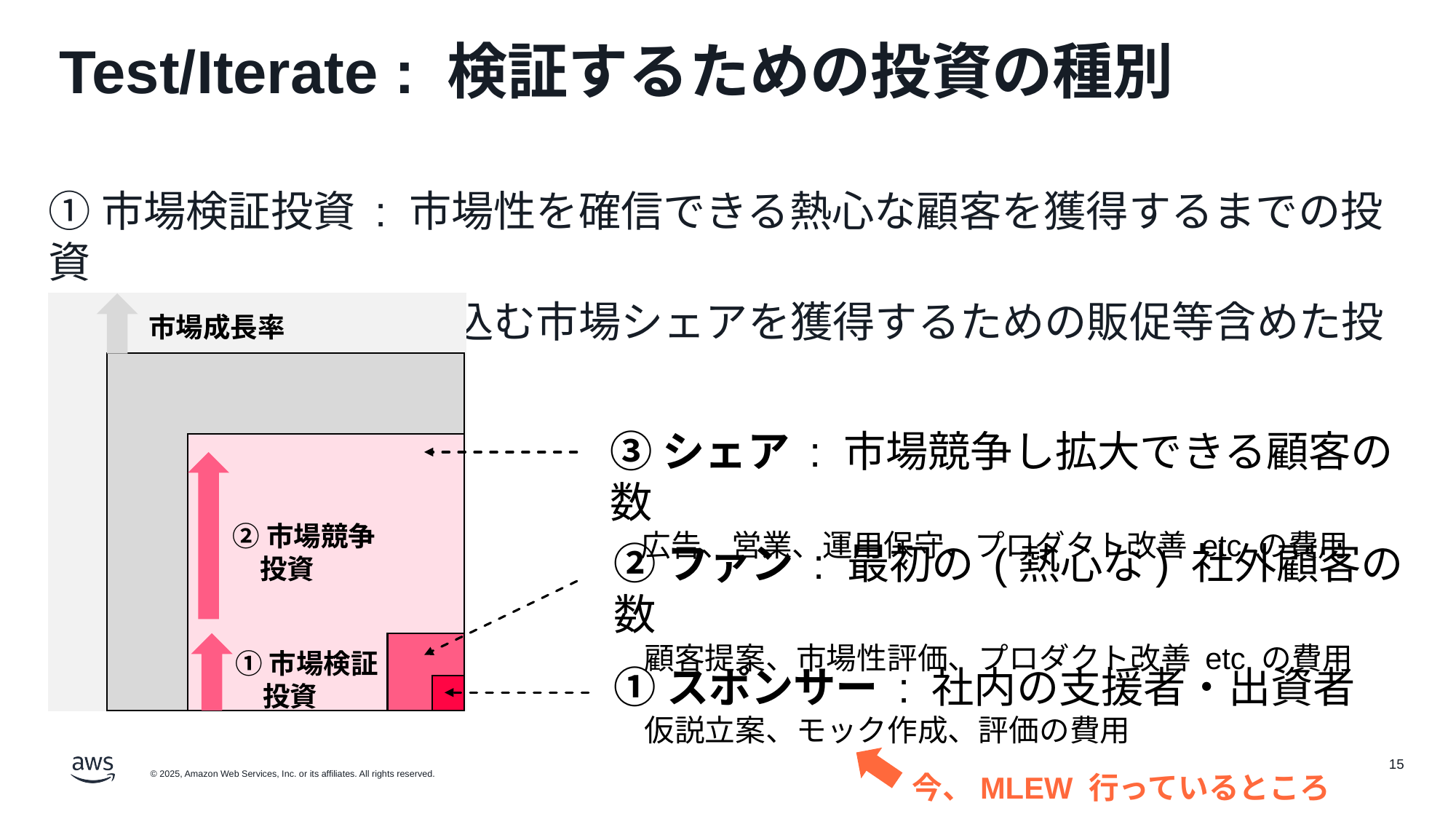

# Test/Iterate : 検証するための投資の種別
①市場検証投資 : 市場性を確信できる熱心な顧客を獲得するまでの投資
②市場競争投資 : 見込む市場シェアを獲得するための販促等含めた投資

市場成長率

③シェア : 市場競争し拡大できる顧客の数
　広告、営業、運用保守、プロダクト改善 etc の費用

②市場競争
　投資

②ファン : 最初の (熱心な) 社外顧客の数
　顧客提案、市場性評価、プロダクト改善 etc の費用

①市場検証
　投資

①スポンサー : 社内の支援者・出資者
　仮説立案、モック作成、評価の費用

15

今、MLEW 行っているところ